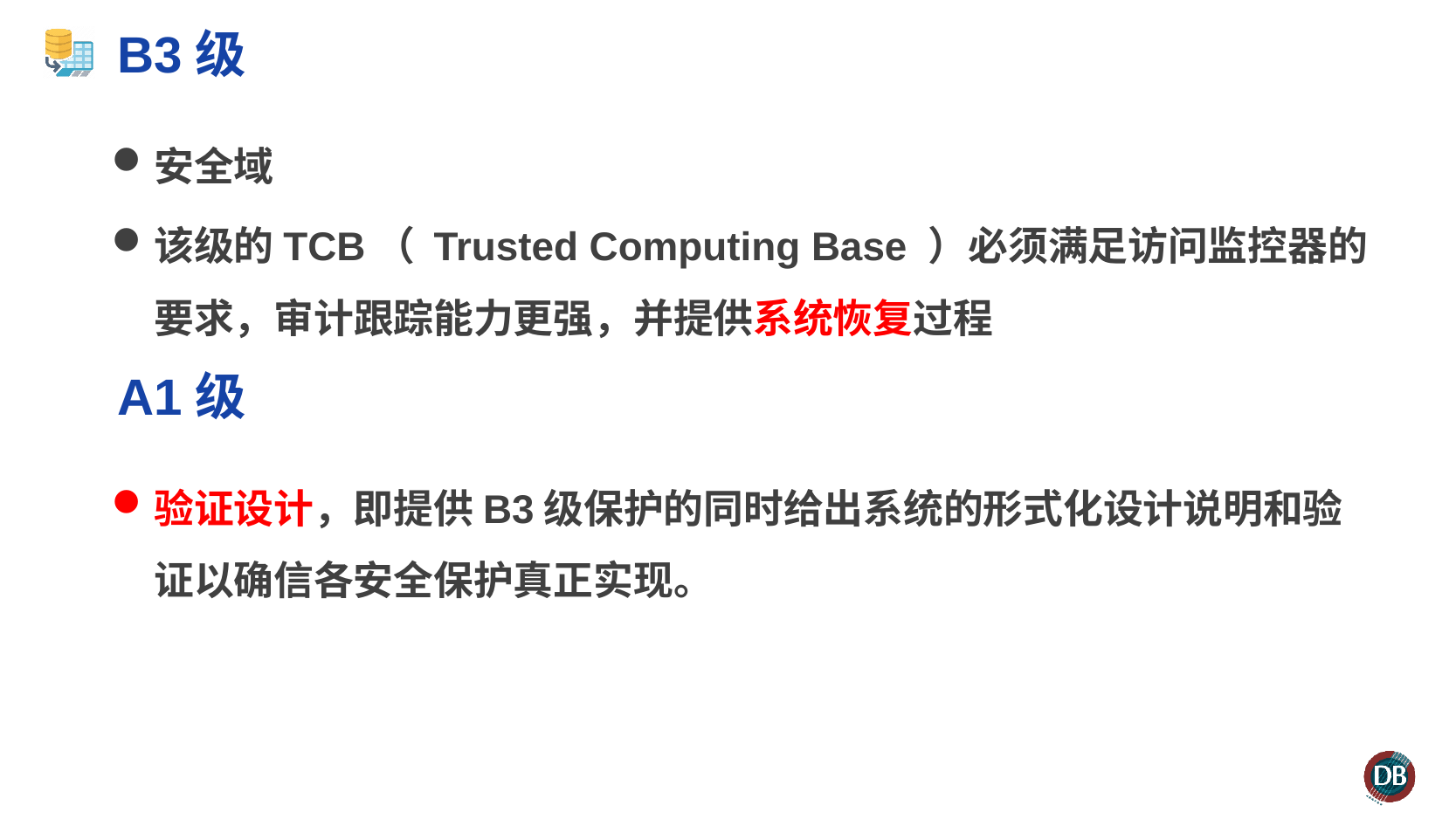

# B3级
安全域
该级的TCB（ Trusted Computing Base ）必须满足访问监控器的要求，审计跟踪能力更强，并提供系统恢复过程

A1级
验证设计，即提供B3级保护的同时给出系统的形式化设计说明和验证以确信各安全保护真正实现。